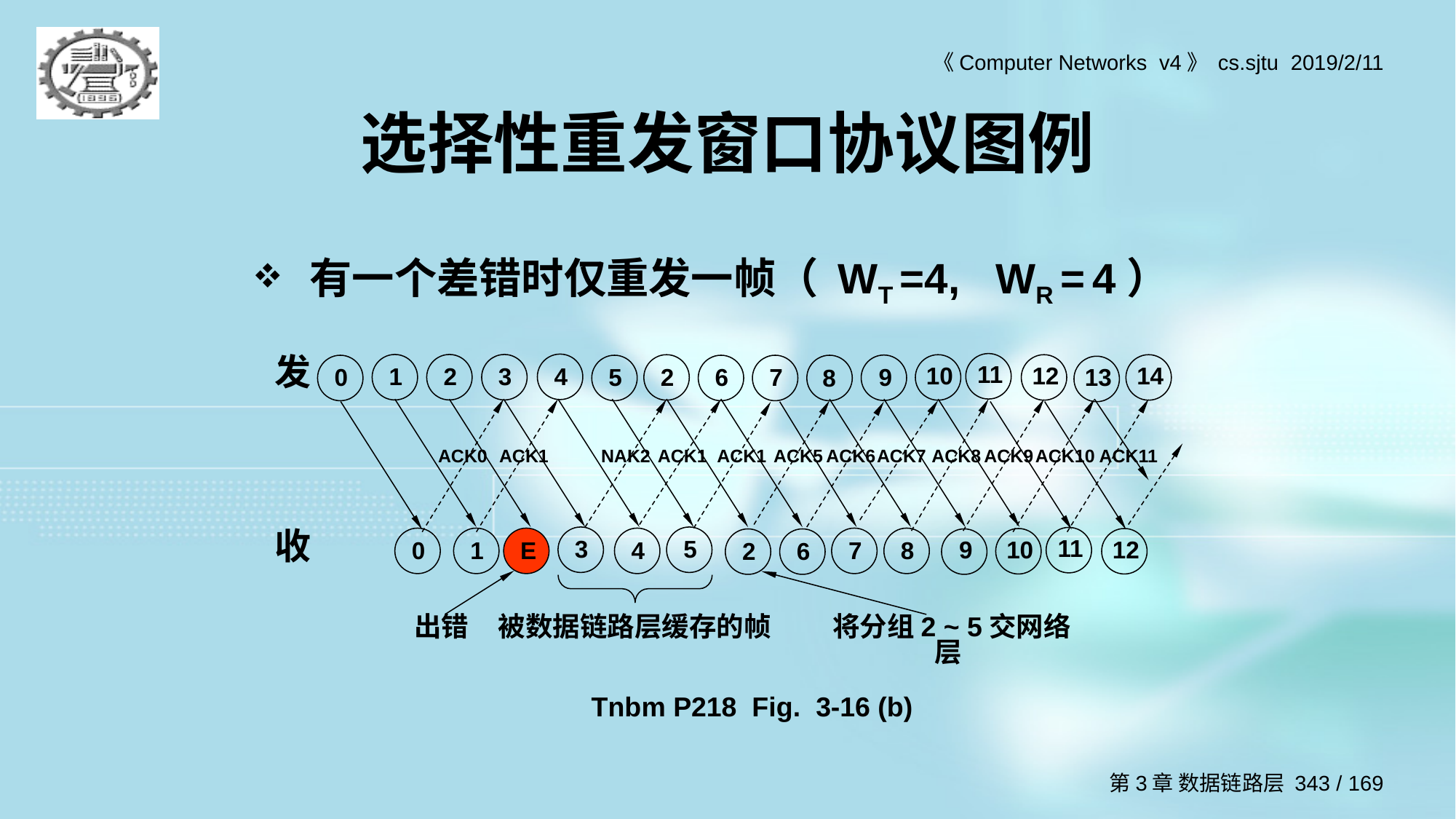

# 选择性重发窗口协议图例
有一个差错时仅重发一帧（ WT =4,   WR = 4）
发

收

11

4

1

2

3

2

10

12

14

9

0

5

6

7

13
8

ACK1
ACK5
ACK6
ACK7
ACK11
ACK0
ACK1
NAK2
ACK1
ACK8
ACK9
ACK10

3

5

11

0

1

4

7

8

10

12

2

6

9
E

出错
被数据链路层缓存的帧
将分组2 ~ 5交网络层
Tnbm P218  Fig.  3-16 (b)